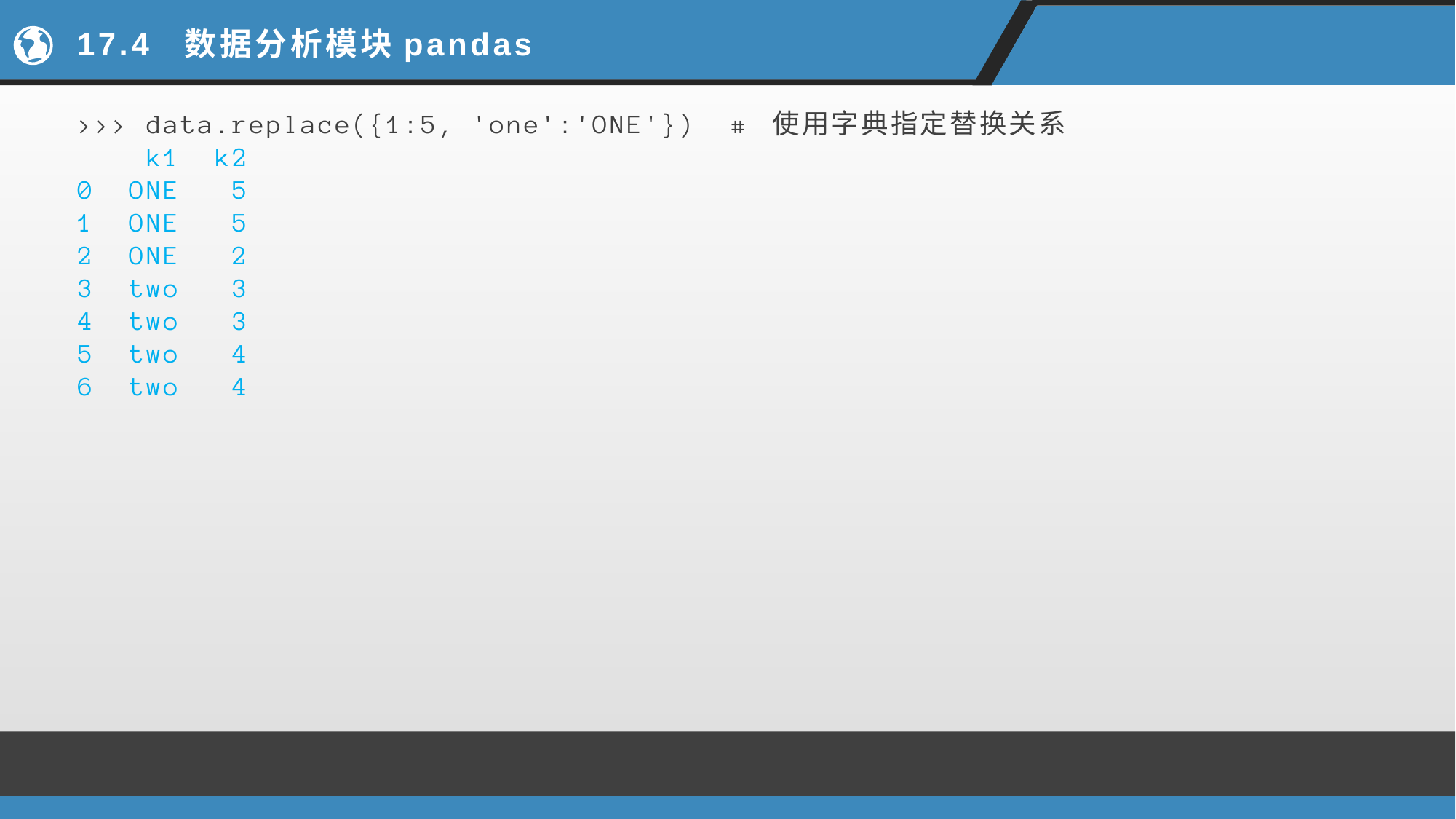

# 17.4  数据分析模块pandas

>>> data.replace({1:5, 'one':'ONE'})  # 使用字典指定替换关系
    k1  k2
0  ONE   5
1  ONE   5
2  ONE   2
3  two   3
4  two   3
5  two   4
6  two   4